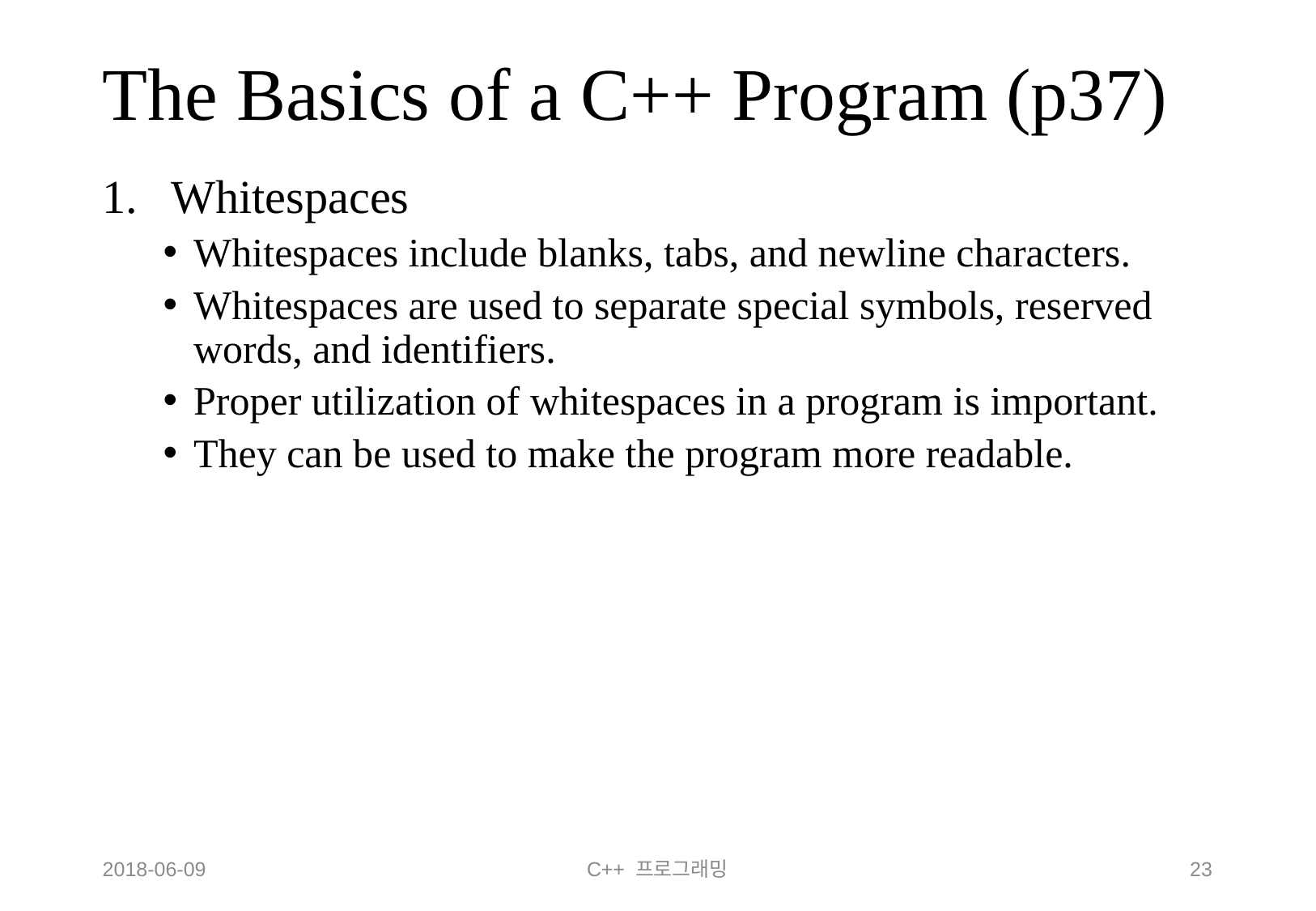

# The Basics of a C++ Program (p37)
Whitespaces
Whitespaces include blanks, tabs, and newline characters.
Whitespaces are used to separate special symbols, reserved words, and identifiers.
Proper utilization of whitespaces in a program is important.
They can be used to make the program more readable.

2018-06-09
C++ 프로그래밍
23